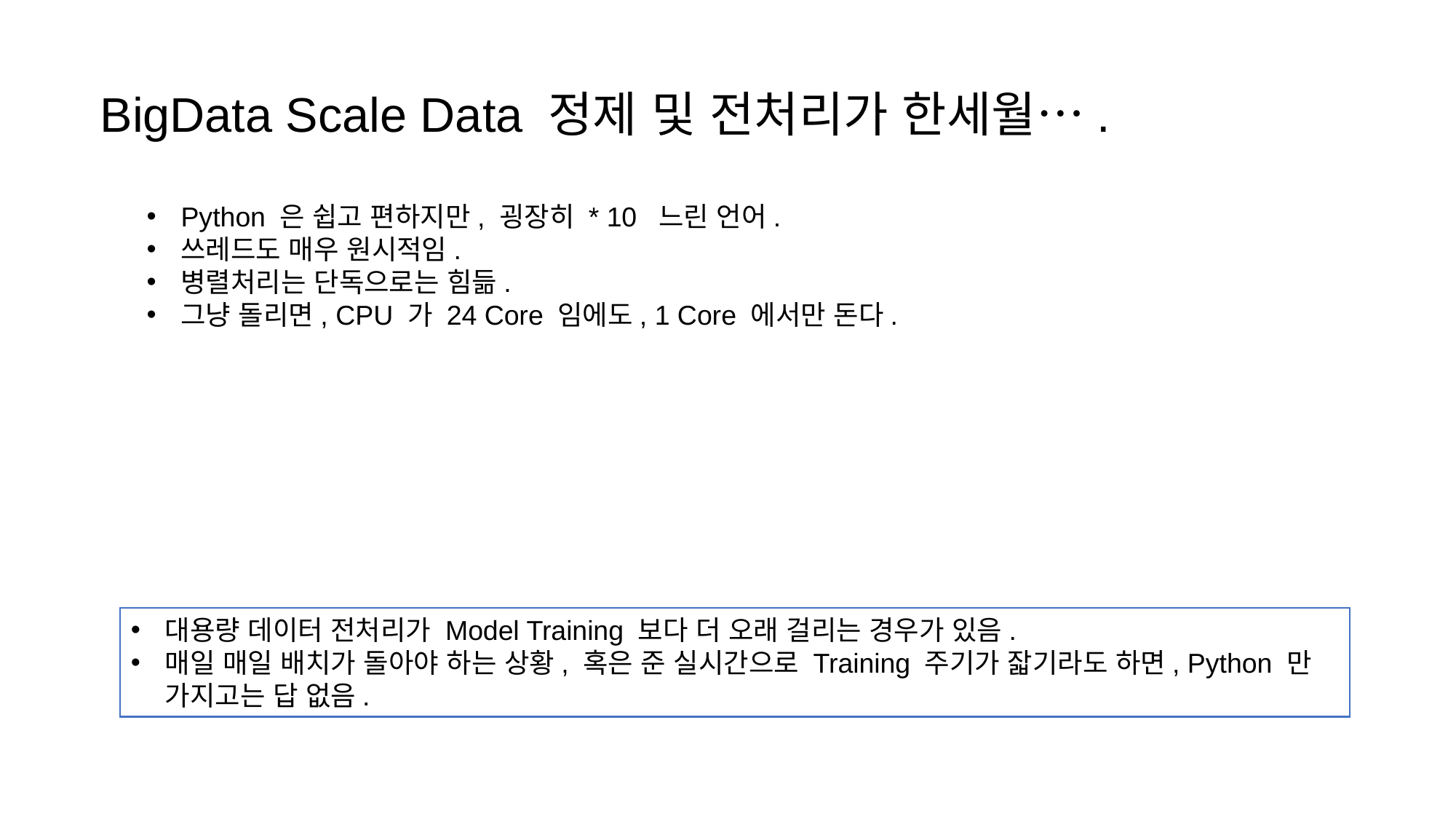

BigData Scale Data 정제 및 전처리가 한세월….
Python 은 쉽고 편하지만, 굉장히 * 10  느린 언어.
쓰레드도 매우 원시적임.
병렬처리는 단독으로는 힘듦.
그냥 돌리면, CPU 가 24 Core 임에도, 1 Core 에서만 돈다.

대용량 데이터 전처리가 Model Training 보다 더 오래 걸리는 경우가 있음.
매일 매일 배치가 돌아야 하는 상황, 혹은 준 실시간으로 Training 주기가 잛기라도 하면, Python 만 가지고는 답 없음.